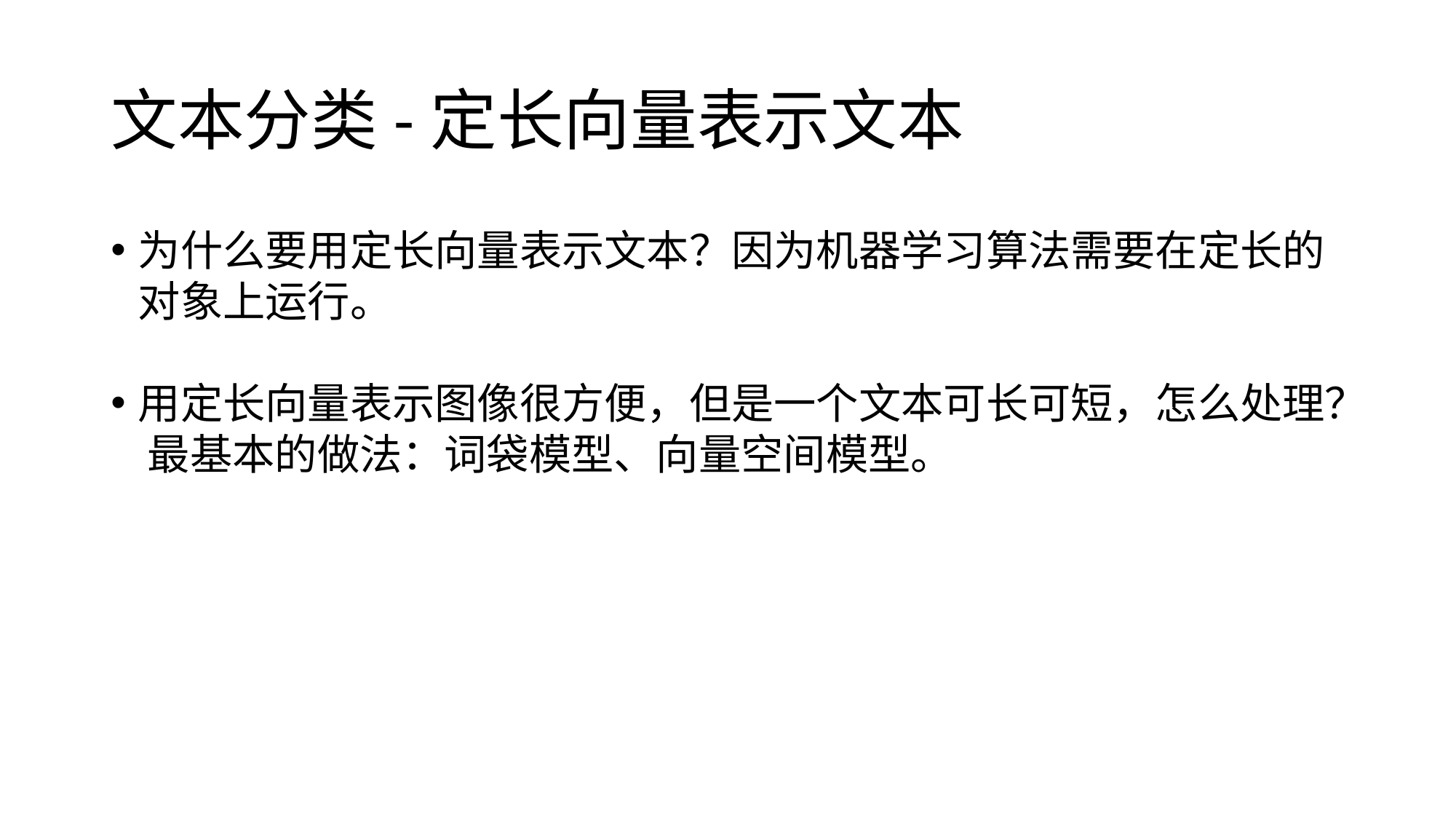

# 文本分类-定长向量表示文本
为什么要用定长向量表示文本？因为机器学习算法需要在定长的对象上运行。

用定长向量表示图像很方便，但是一个文本可长可短，怎么处理？ 最基本的做法：词袋模型、向量空间模型。